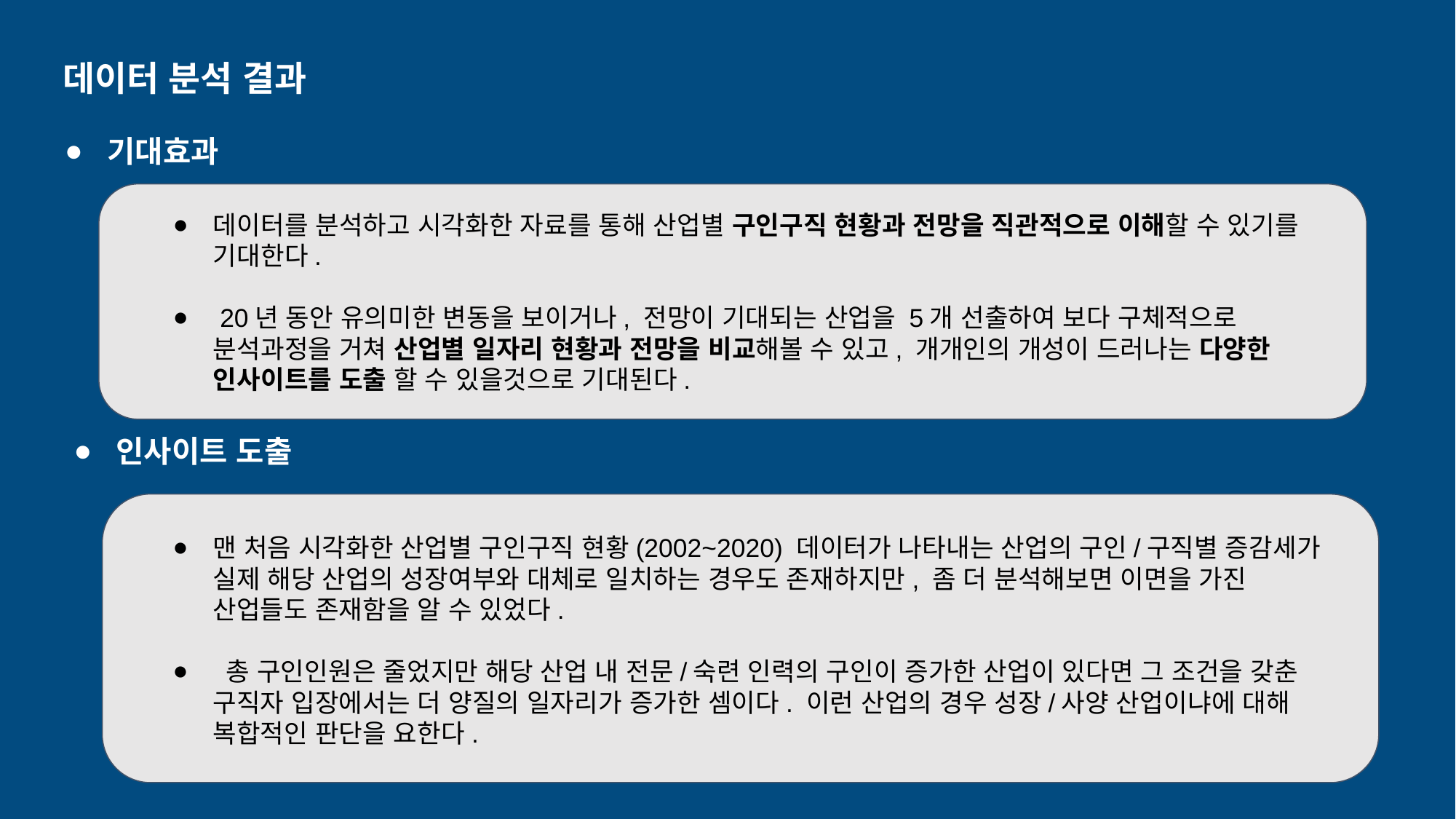

데이터 분석 결과
기대효과

데이터를 분석하고 시각화한 자료를 통해 산업별 구인구직 현황과 전망을 직관적으로 이해할 수 있기를 기대한다.

 20년 동안 유의미한 변동을 보이거나, 전망이 기대되는 산업을 5개 선출하여 보다 구체적으로 분석과정을 거쳐 산업별 일자리 현황과 전망을 비교해볼 수 있고, 개개인의 개성이 드러나는 다양한 인사이트를 도출 할 수 있을것으로 기대된다.

인사이트 도출

맨 처음 시각화한 산업별 구인구직 현황(2002~2020) 데이터가 나타내는 산업의 구인/구직별 증감세가 실제 해당 산업의 성장여부와 대체로 일치하는 경우도 존재하지만, 좀 더 분석해보면 이면을 가진 산업들도 존재함을 알 수 있었다.

 총 구인인원은 줄었지만 해당 산업 내 전문/숙련 인력의 구인이 증가한 산업이 있다면 그 조건을 갖춘 구직자 입장에서는 더 양질의 일자리가 증가한 셈이다. 이런 산업의 경우 성장/사양 산업이냐에 대해 복합적인 판단을 요한다.